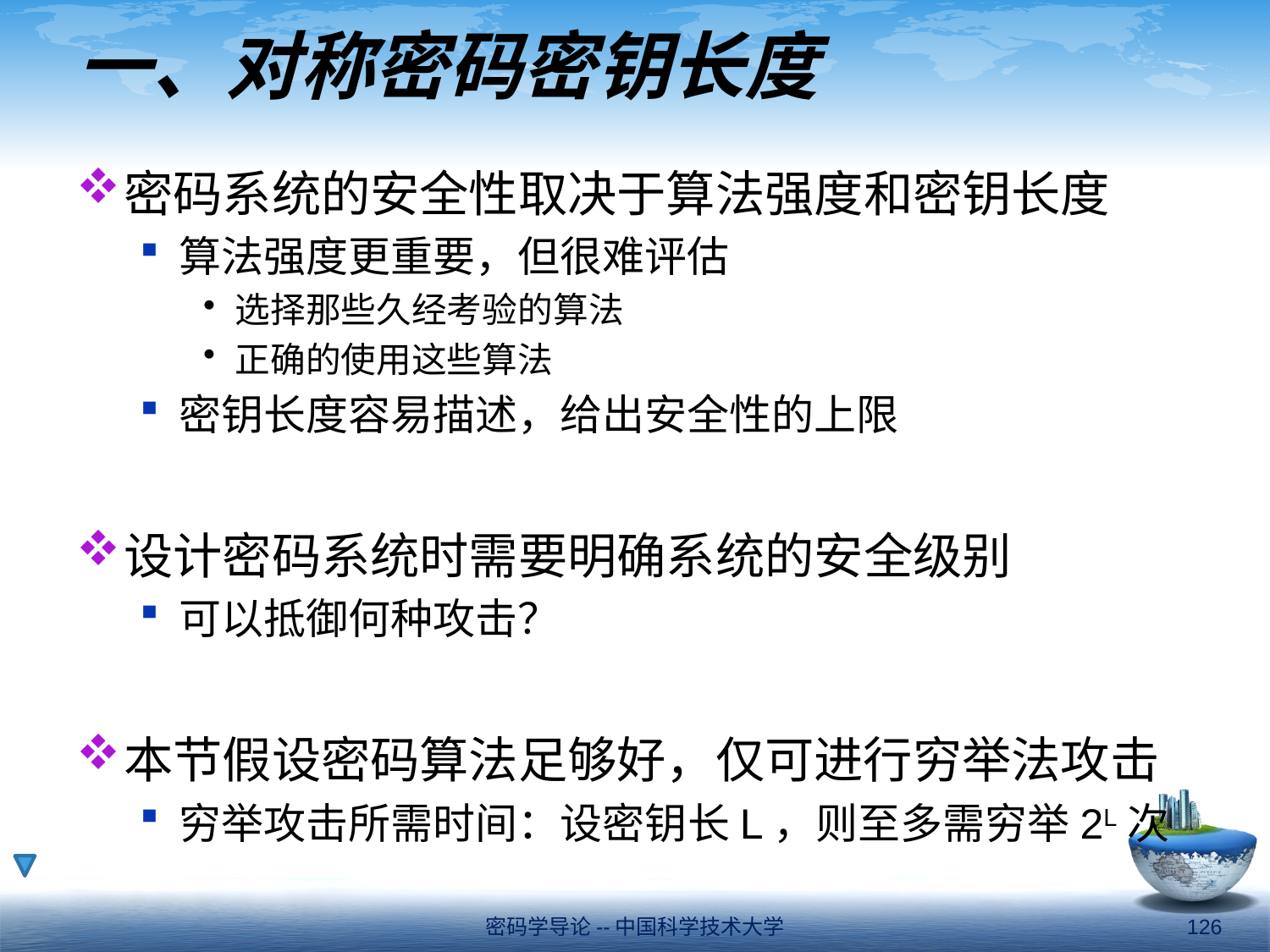

# 一、对称密码密钥长度
密码系统的安全性取决于算法强度和密钥长度
算法强度更重要，但很难评估
选择那些久经考验的算法
正确的使用这些算法
密钥长度容易描述，给出安全性的上限

设计密码系统时需要明确系统的安全级别
可以抵御何种攻击？

本节假设密码算法足够好，仅可进行穷举法攻击
穷举攻击所需时间：设密钥长L，则至多需穷举2L次

密码学导论--中国科学技术大学
126